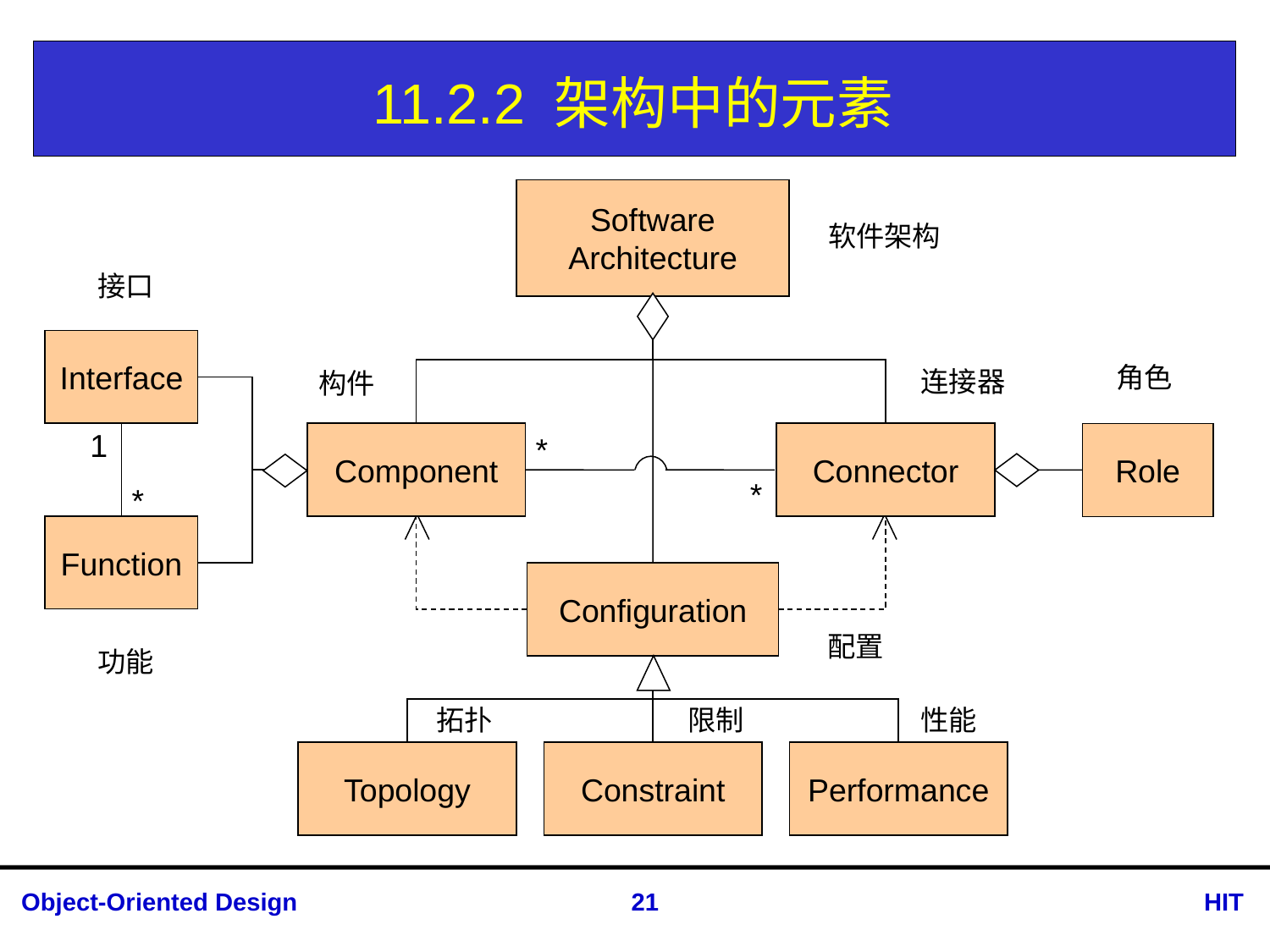

# 11.2.2 架构中的元素
Software
Architecture
软件架构
接口

Interface
角色
连接器
构件
1
Component
Connector
*
Role

*

*
Function

Configuration
配置
功能

拓扑
限制
性能
Topology
Constraint
Performance